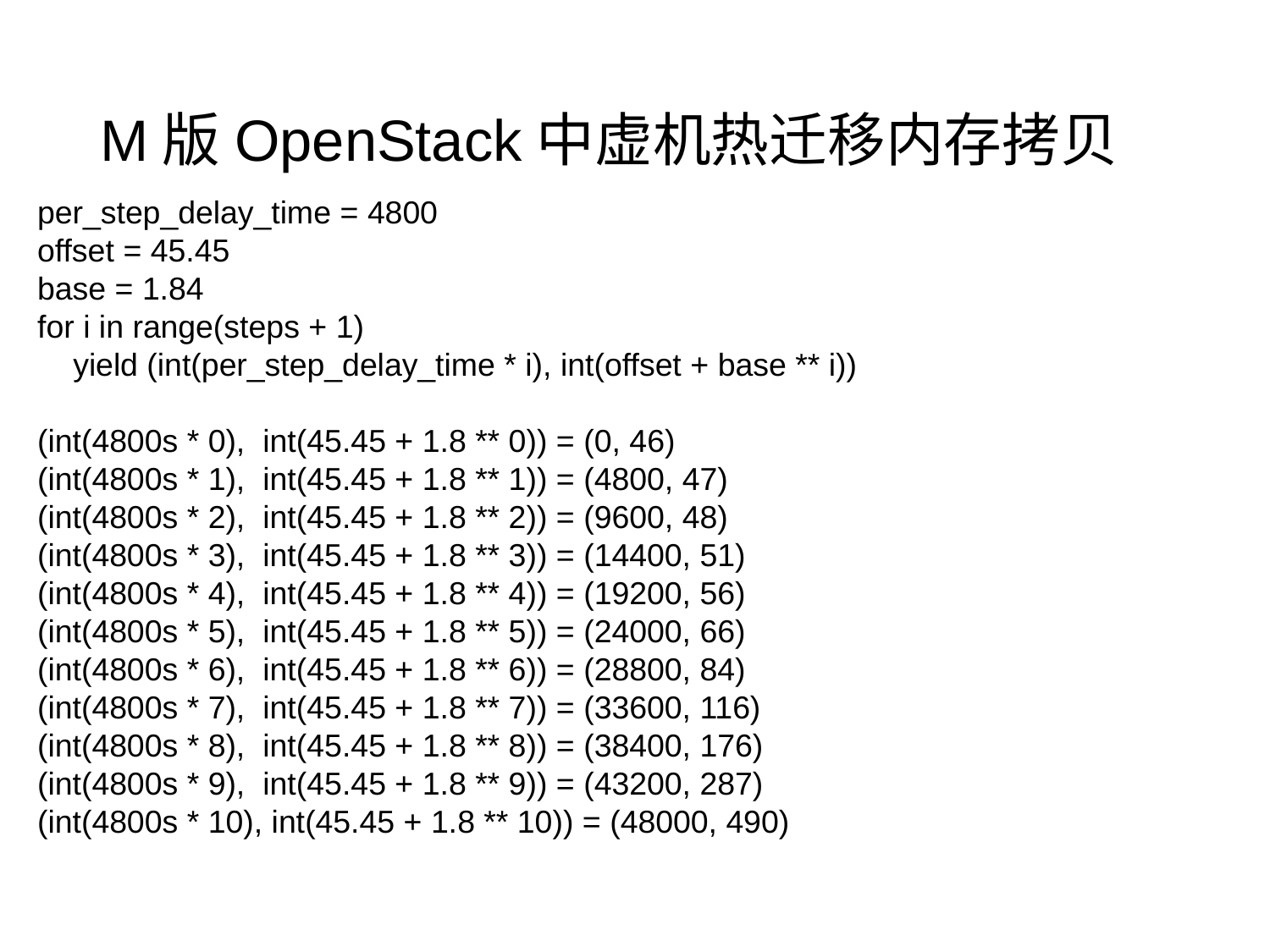

# M版OpenStack中虚机热迁移内存拷贝
per_step_delay_time = 4800
offset = 45.45
base = 1.84
for i in range(steps + 1)
    yield (int(per_step_delay_time * i), int(offset + base ** i))

(int(4800s * 0),  int(45.45 + 1.8 ** 0)) = (0, 46)
(int(4800s * 1),  int(45.45 + 1.8 ** 1)) = (4800, 47)
(int(4800s * 2),  int(45.45 + 1.8 ** 2)) = (9600, 48)
(int(4800s * 3),  int(45.45 + 1.8 ** 3)) = (14400, 51)
(int(4800s * 4),  int(45.45 + 1.8 ** 4)) = (19200, 56)
(int(4800s * 5),  int(45.45 + 1.8 ** 5)) = (24000, 66)
(int(4800s * 6),  int(45.45 + 1.8 ** 6)) = (28800, 84)
(int(4800s * 7),  int(45.45 + 1.8 ** 7)) = (33600, 116)
(int(4800s * 8),  int(45.45 + 1.8 ** 8)) = (38400, 176)
(int(4800s * 9),  int(45.45 + 1.8 ** 9)) = (43200, 287)
(int(4800s * 10), int(45.45 + 1.8 ** 10)) = (48000, 490)